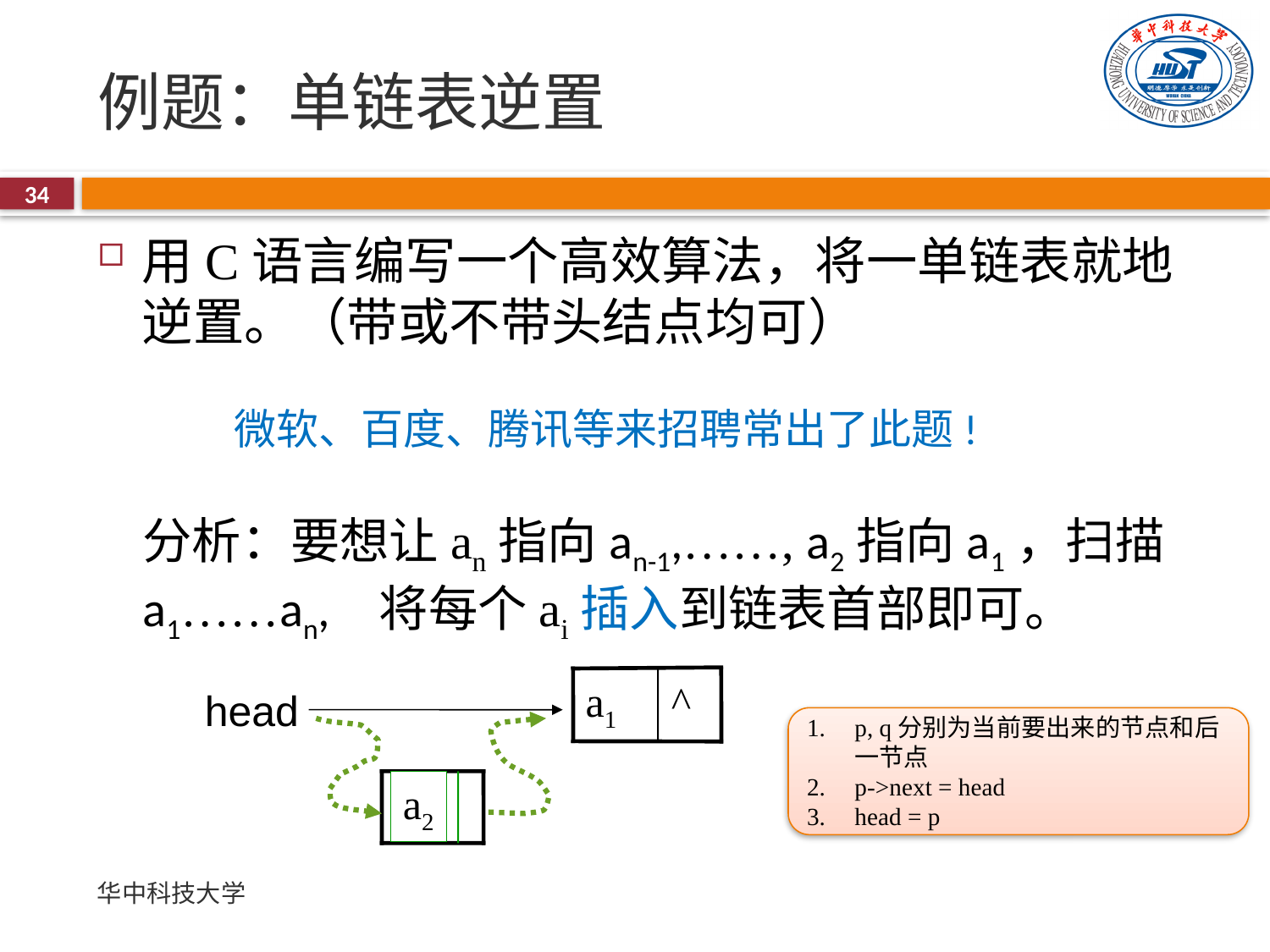

# 例题：单链表逆置
34
用C语言编写一个高效算法，将一单链表就地逆置。（带或不带头结点均可）

微软、百度、腾讯等来招聘常出了此题!
分析：要想让an指向an-1,……, a2指向a1，扫描a1……an,   将每个ai插入到链表首部即可。

a1

^

head

p, q分别为当前要出来的节点和后一节点
p->next = head
head = p

a2

华中科技大学